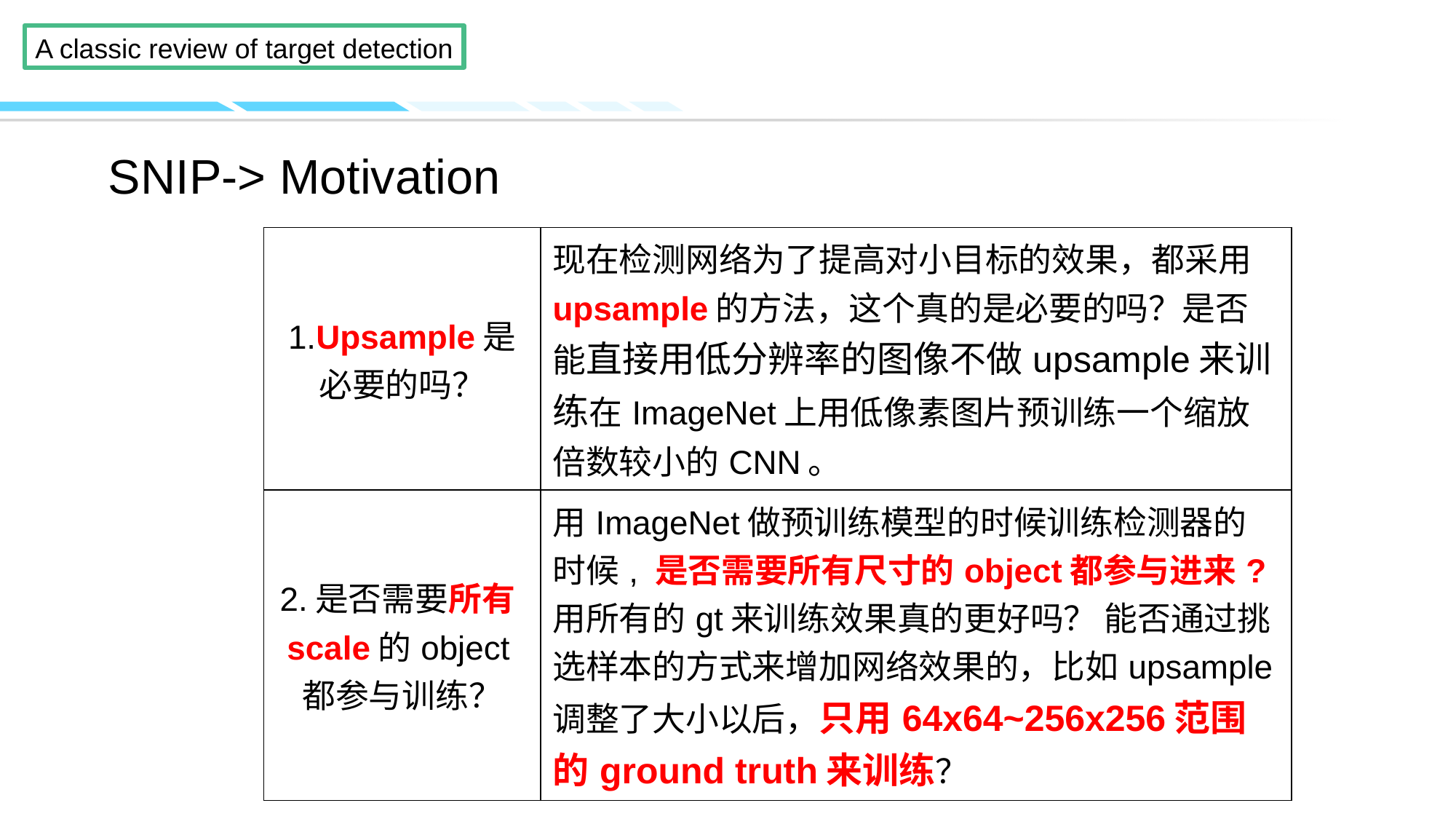

# SNIP-> Motivation
| 1.Upsample是必要的吗？ | 现在检测网络为了提高对小目标的效果，都采用upsample的方法，这个真的是必要的吗？是否能直接用低分辨率的图像不做upsample来训练在ImageNet上用低像素图片预训练一个缩放倍数较小的CNN。 |
| --- | --- |
| 2.是否需要所有scale的object都参与训练？ | 用ImageNet做预训练模型的时候训练检测器的时候, 是否需要所有尺寸的object都参与进来? 用所有的gt来训练效果真的更好吗？ 能否通过挑选样本的方式来增加网络效果的，比如upsample调整了大小以后，只用64x64~256x256范围的ground truth来训练？ |